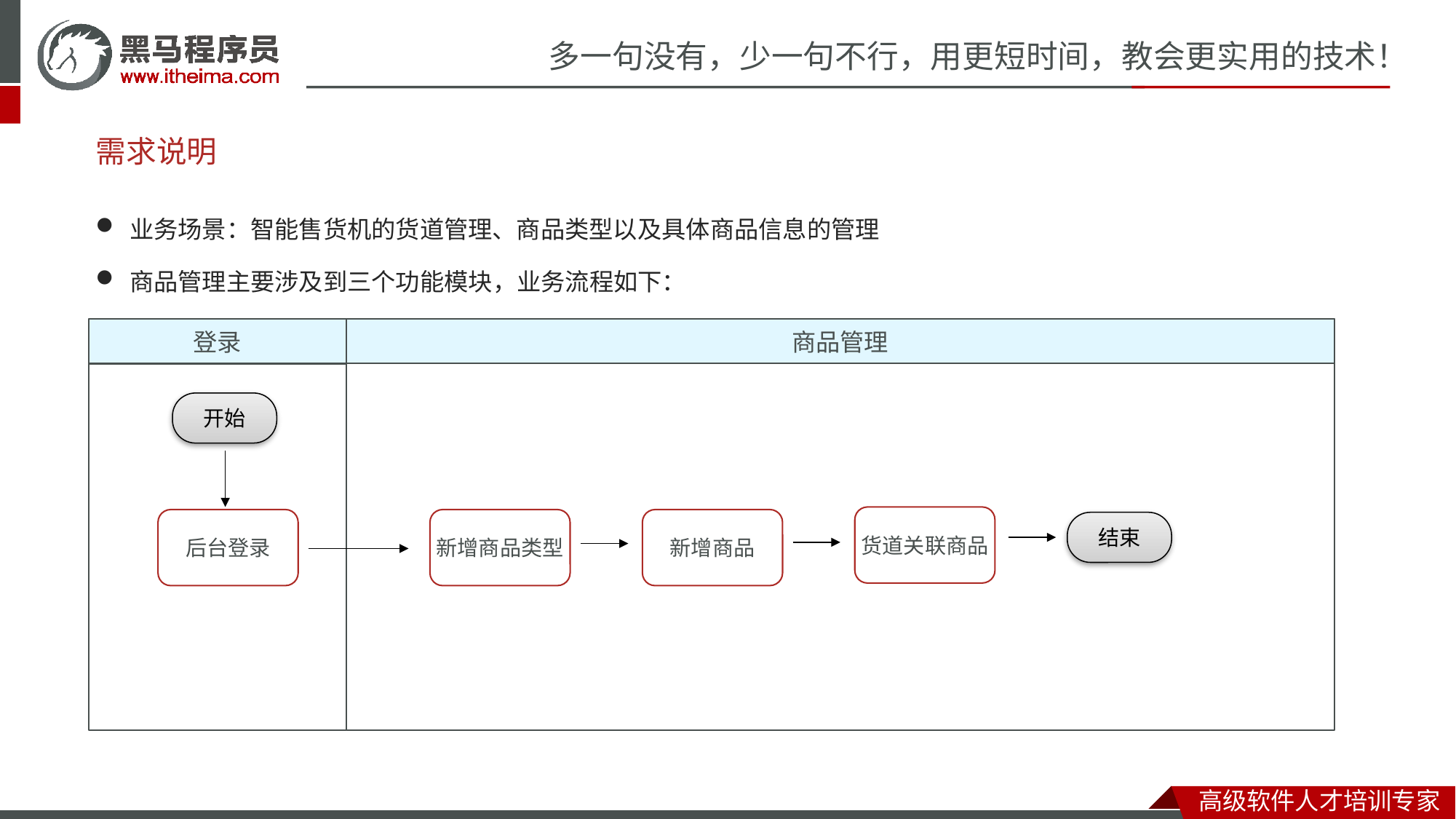

# 需求说明
业务场景：智能售货机的货道管理、商品类型以及具体商品信息的管理
商品管理主要涉及到三个功能模块，业务流程如下：

登录

商品管理

开始
货道关联商品
后台登录
新增商品类型
新增商品
结束